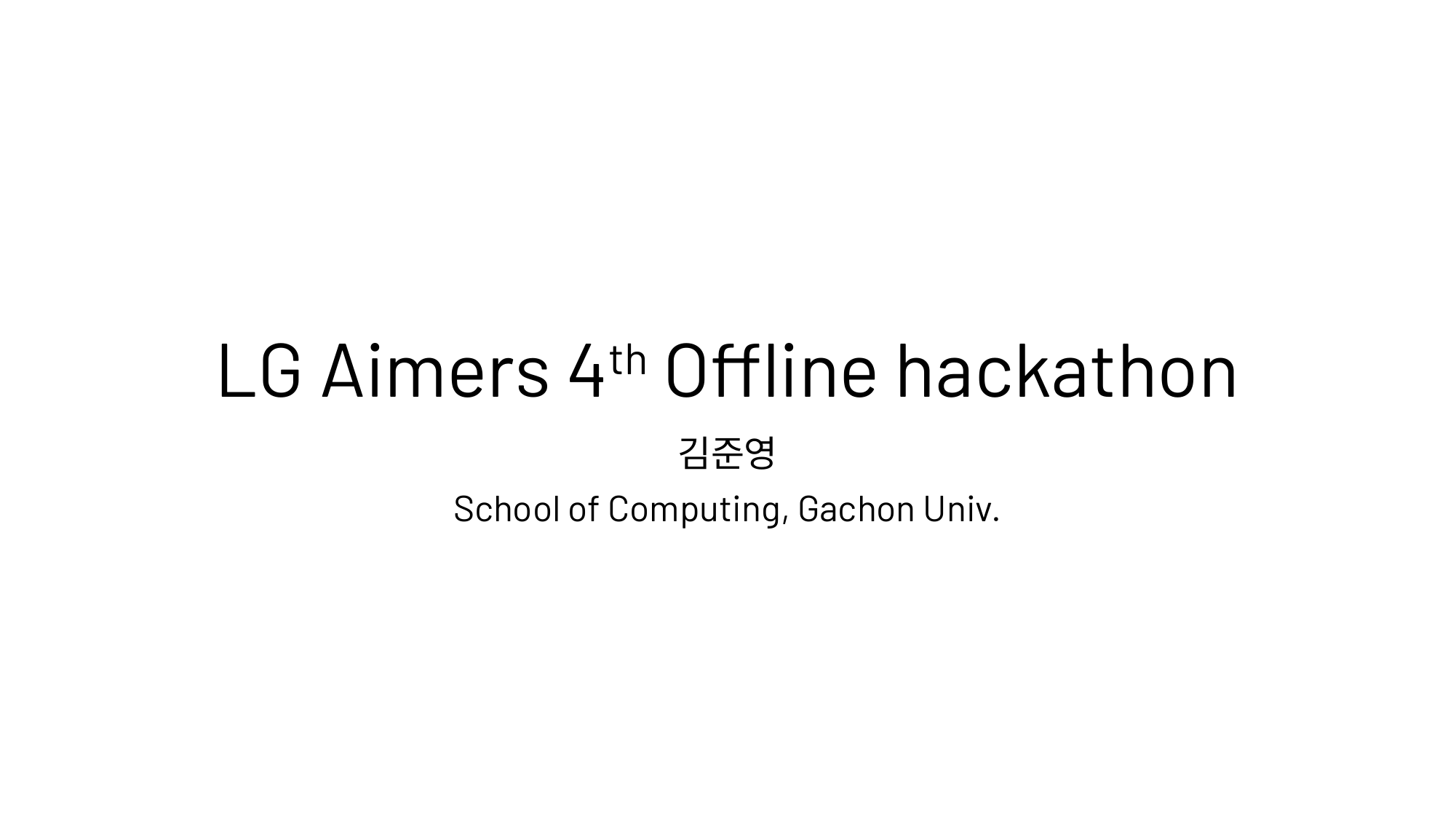

# LG Aimers 4th Offline hackathon
김준영
School of Computing, Gachon Univ.